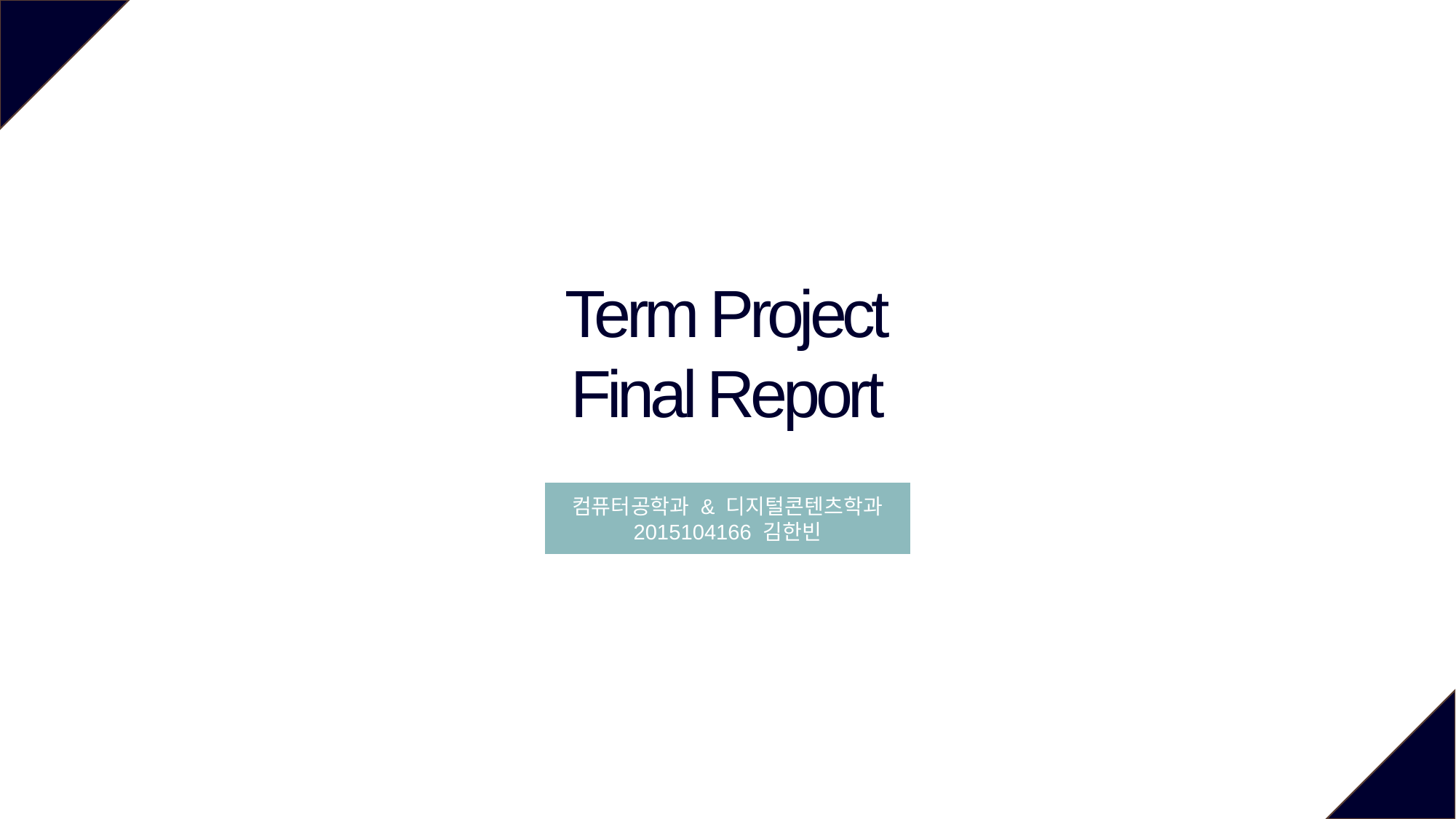

Term Project
Final Report
컴퓨터공학과 & 디지털콘텐츠학과
2015104166 김한빈